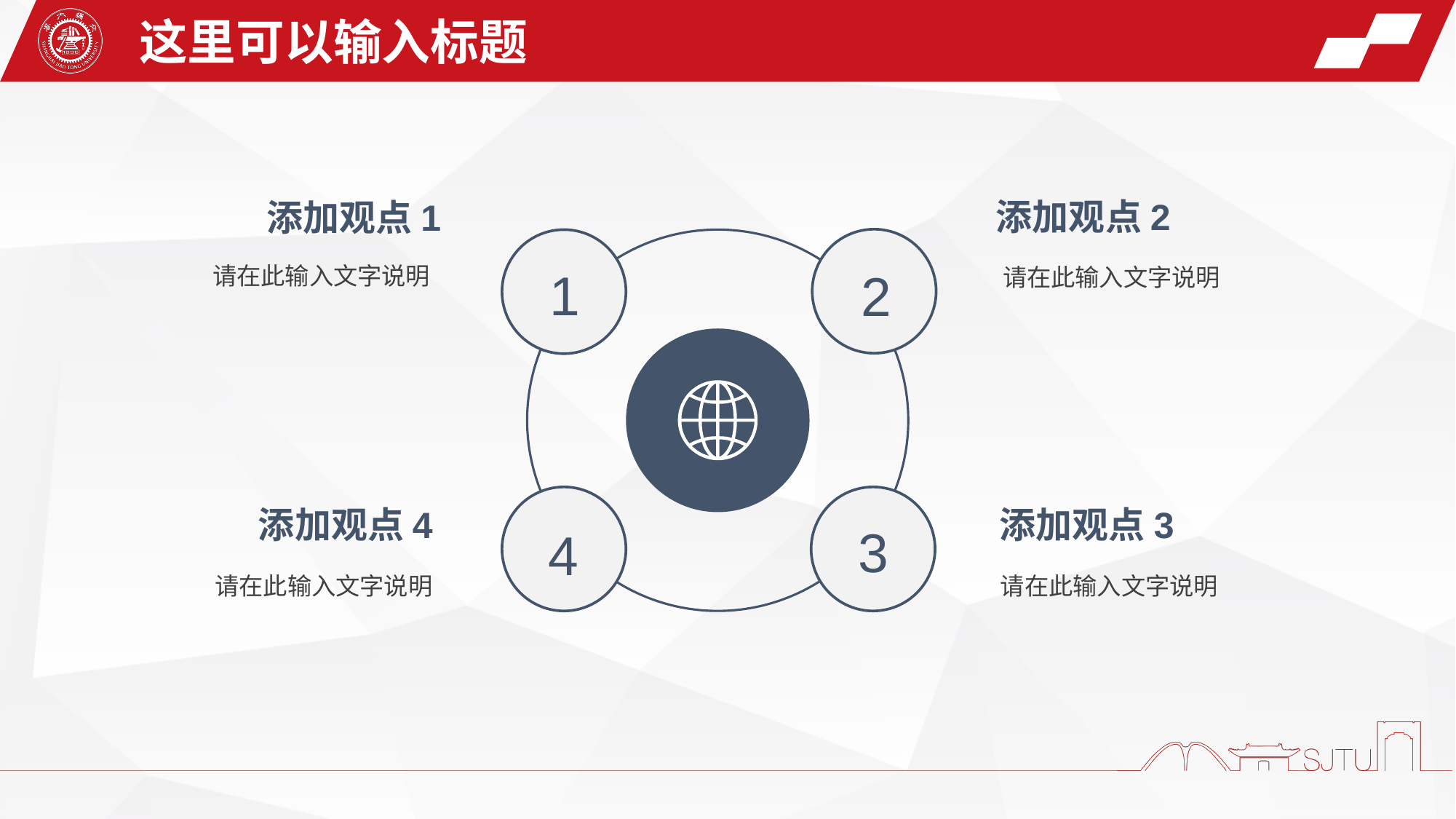

这里可以输入标题
添加观点2
添加观点1

1
2

3
4
请在此输入文字说明
请在此输入文字说明
添加观点3
添加观点4
请在此输入文字说明
请在此输入文字说明